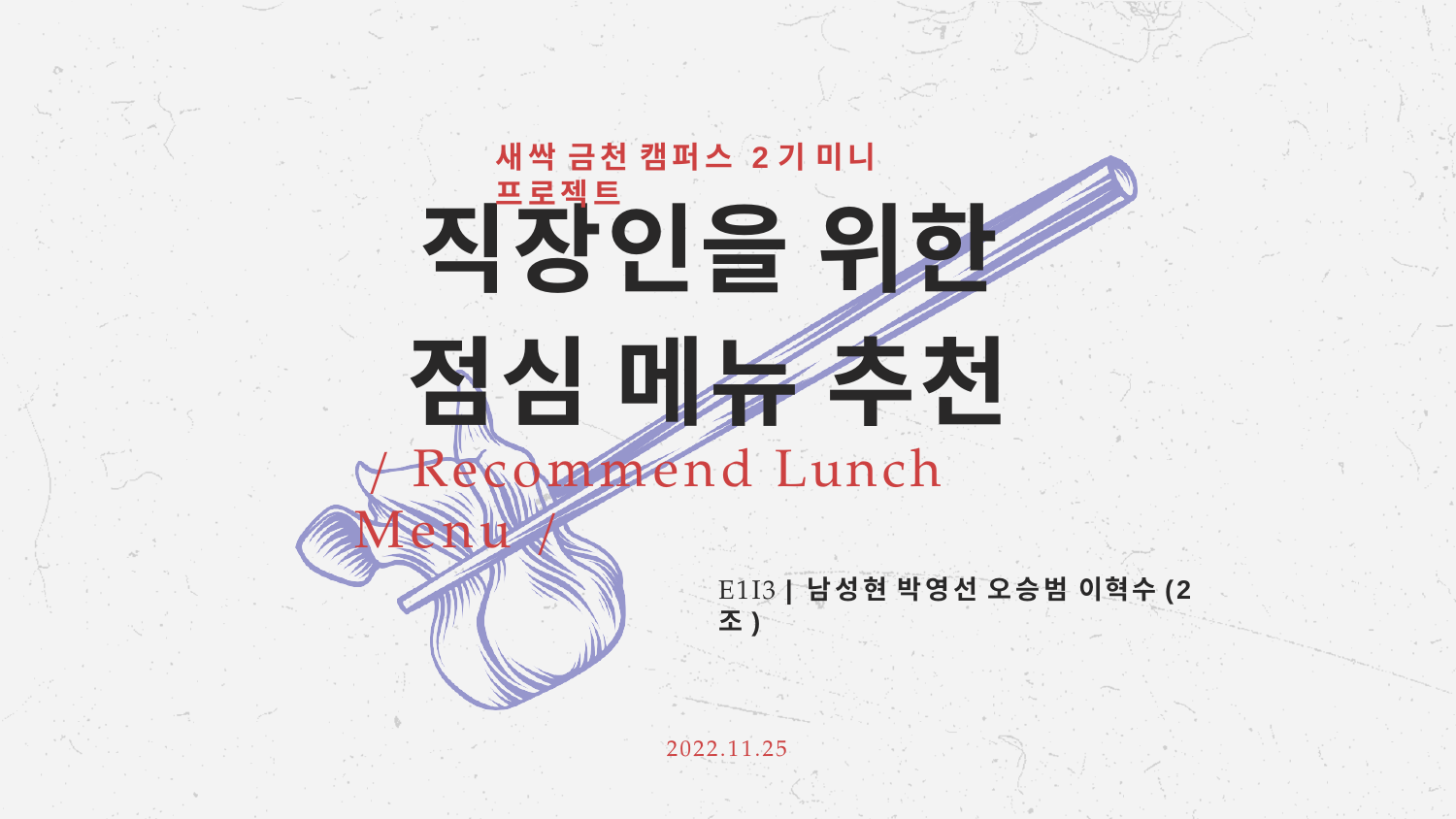

새싹 금천 캠퍼스 2기 미니 프로젝트
# 직장인을 위한  점심 메뉴 추천
/ Recommend Lunch Menu /
E1I3 | 남성현 박영선 오승범 이혁수(2조)
2022.11.25